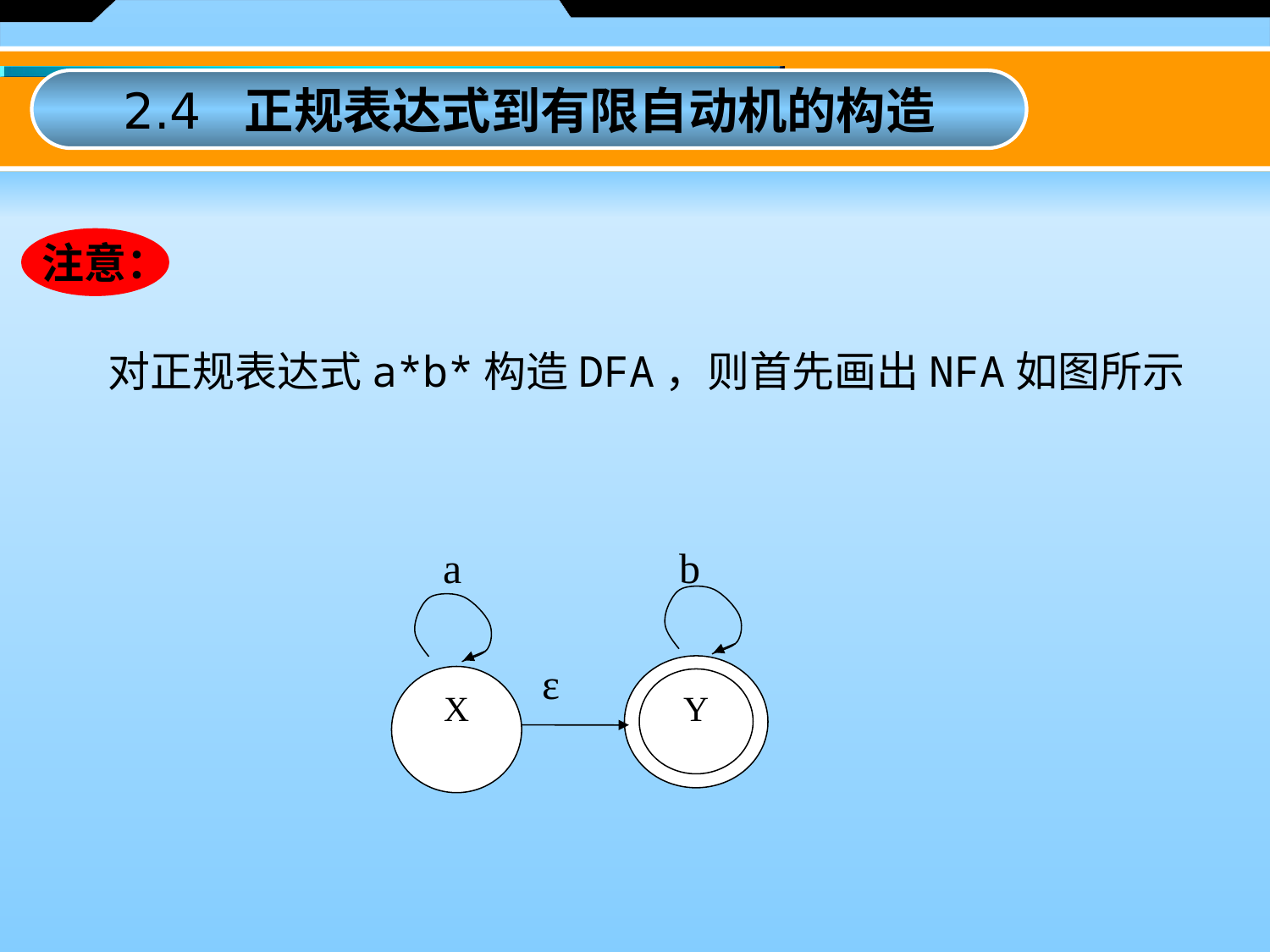

2.4  正规表达式到有限自动机的构造

 注意：
对正规表达式a*b*构造DFA，则首先画出NFA如图所示
a
b

ε

Y
X